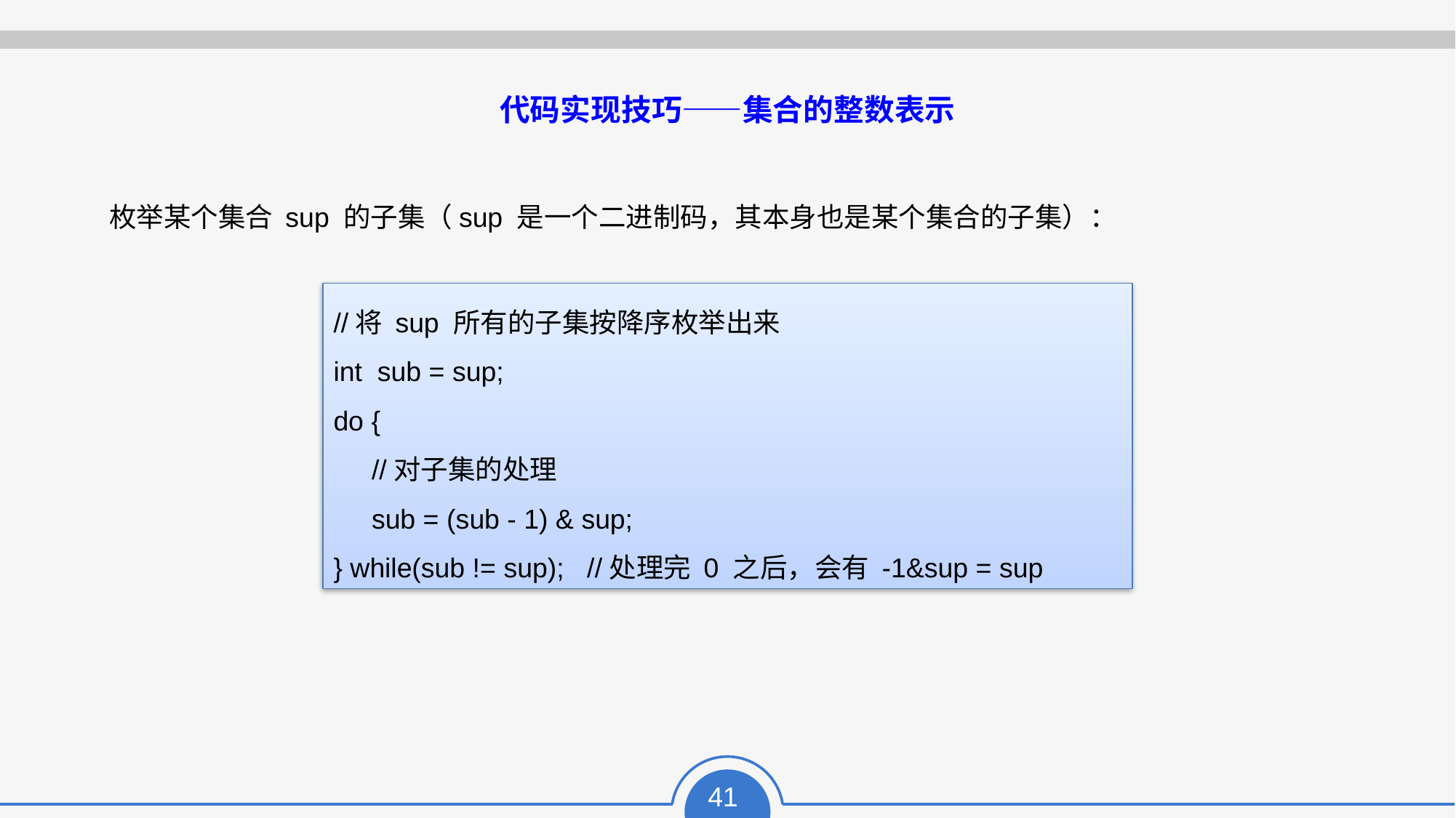

代码实现技巧——集合的整数表示
枚举某个集合 sup 的子集（sup 是一个二进制码，其本身也是某个集合的子集）：
//将 sup 所有的子集按降序枚举出来
int  sub = sup;
do {
     //对子集的处理
     sub = (sub - 1) & sup;
} while(sub != sup);   //处理完 0 之后，会有 -1&sup = sup